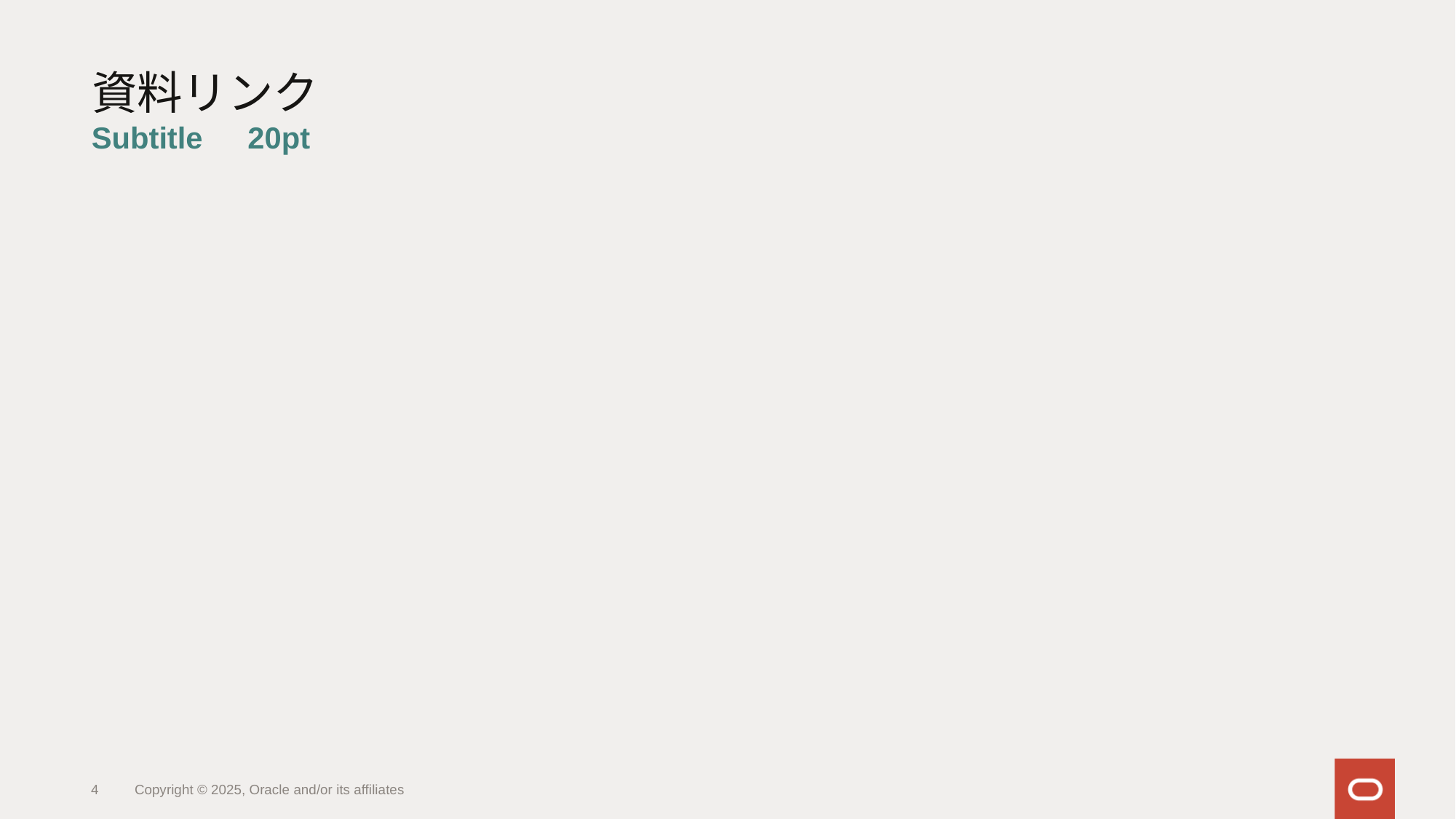

# 資料リンク
Subtitle　20pt

4
Copyright © 2025, Oracle and/or its affiliates